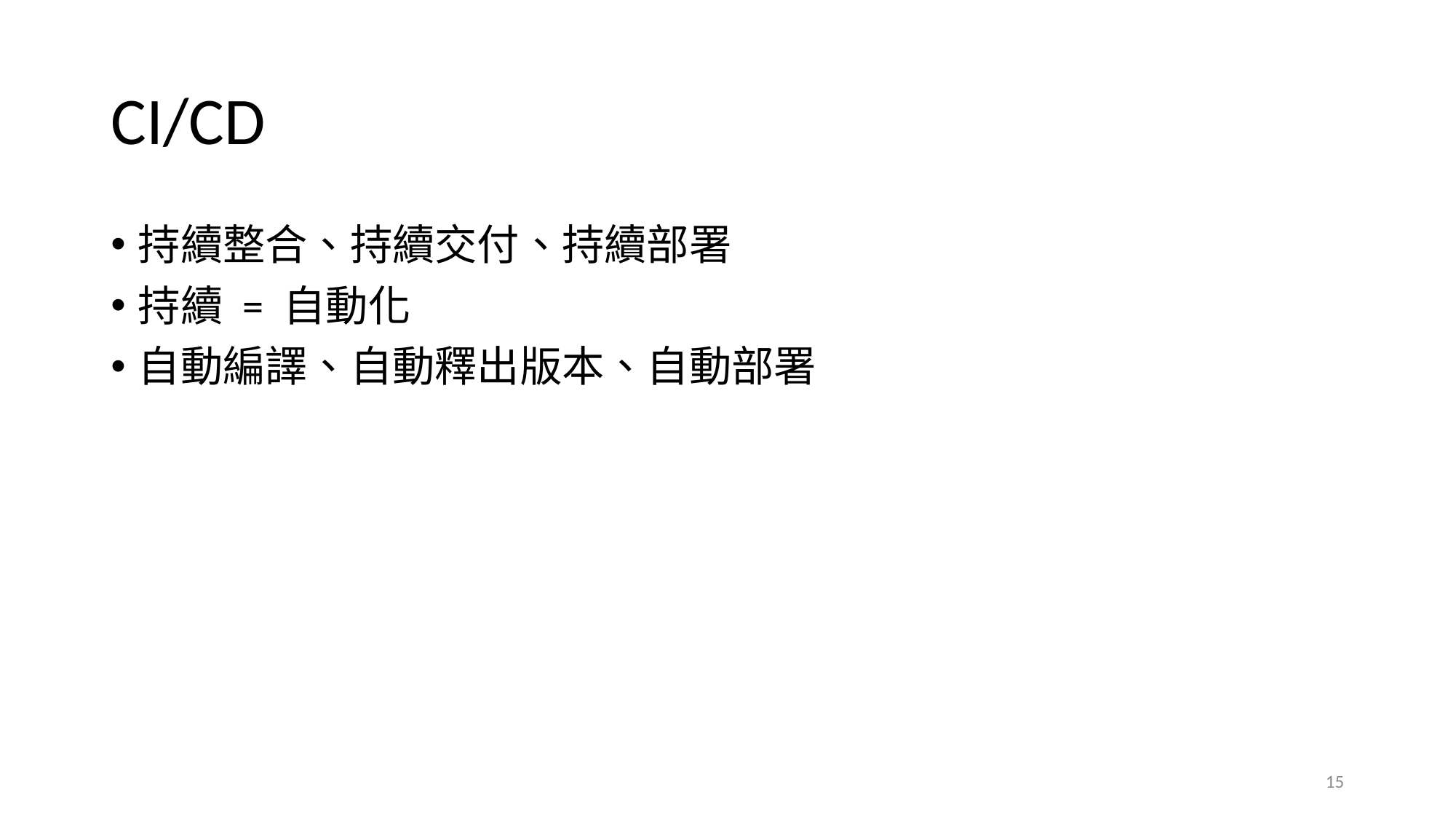

15
# CI/CD
2021/4/21
持續整合、持續交付、持續部署
持續 = 自動化
自動編譯、自動釋出版本、自動部署